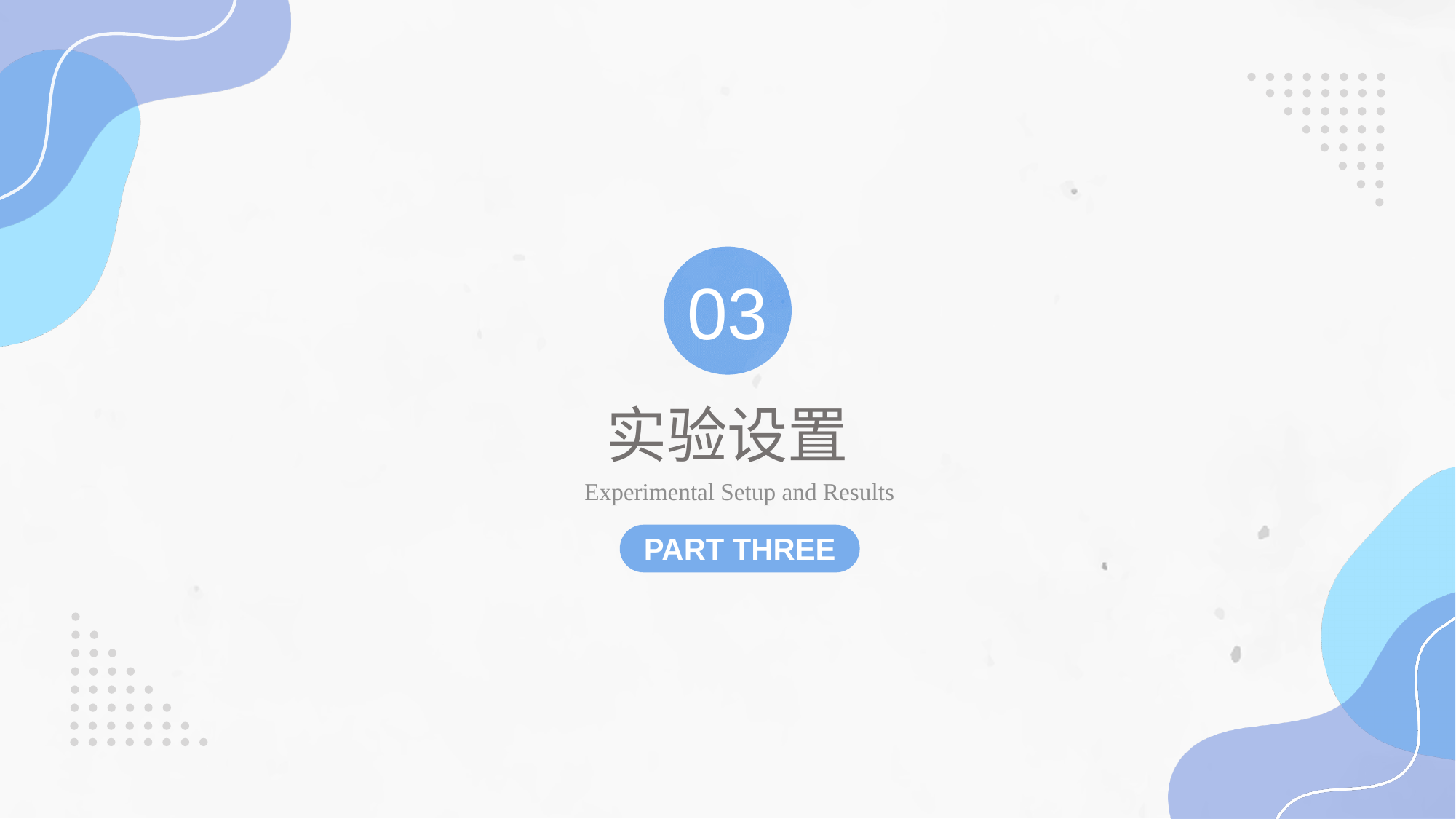

03
实验设置
Experimental Setup and Results

PART THREE